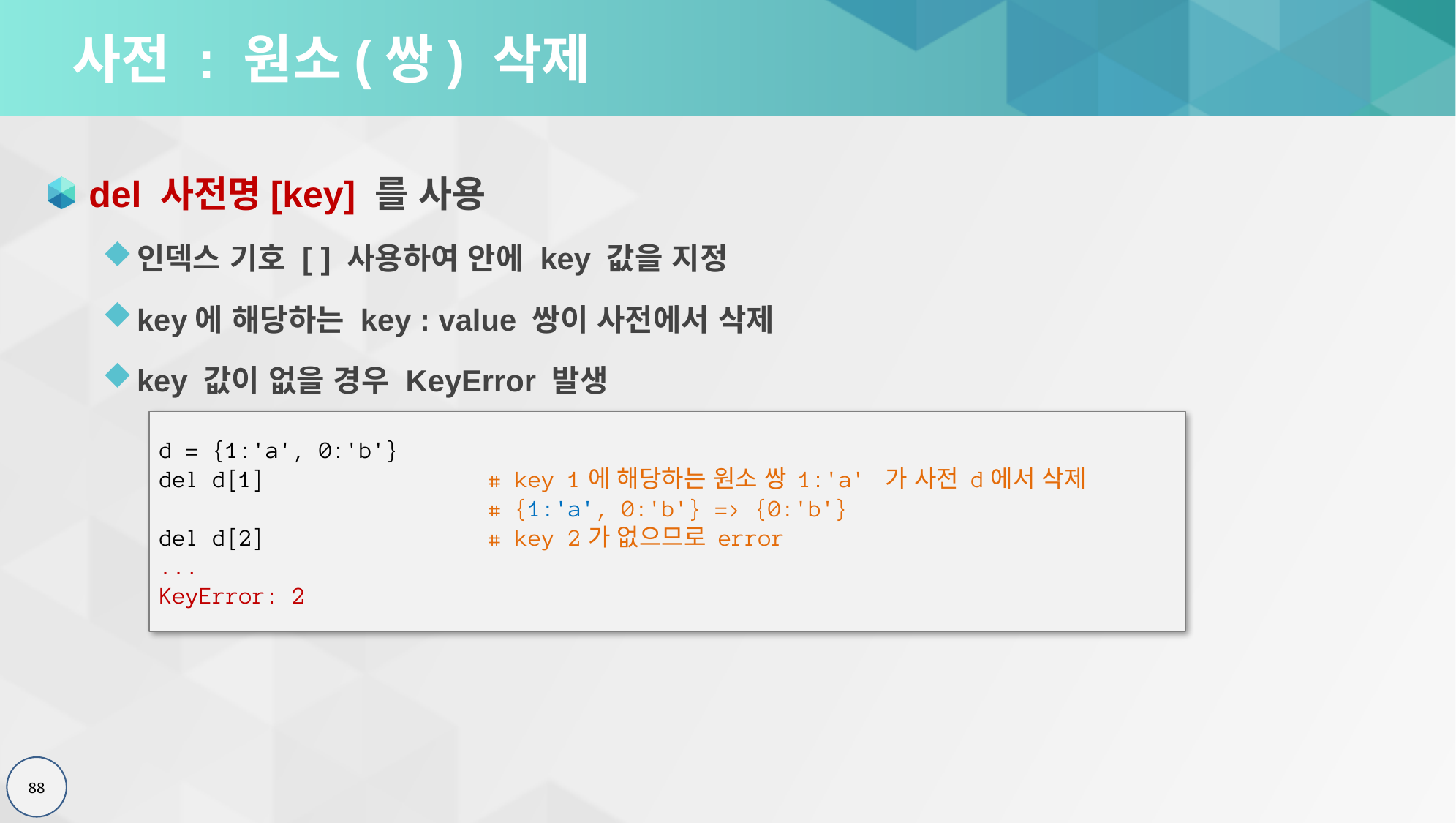

# 사전 : 원소(쌍) 삭제
del 사전명[key] 를 사용
인덱스 기호 [ ] 사용하여 안에 key 값을 지정
key에 해당하는 key : value 쌍이 사전에서 삭제
key 값이 없을 경우 KeyError 발생
d = {1:'a', 0:'b'}
del d[1]			# key 1에 해당하는 원소 쌍 1:'a' 가 사전 d에서 삭제
			# {1:'a', 0:'b'} => {0:'b'}
del d[2]			# key 2가 없으므로 error
...
KeyError: 2